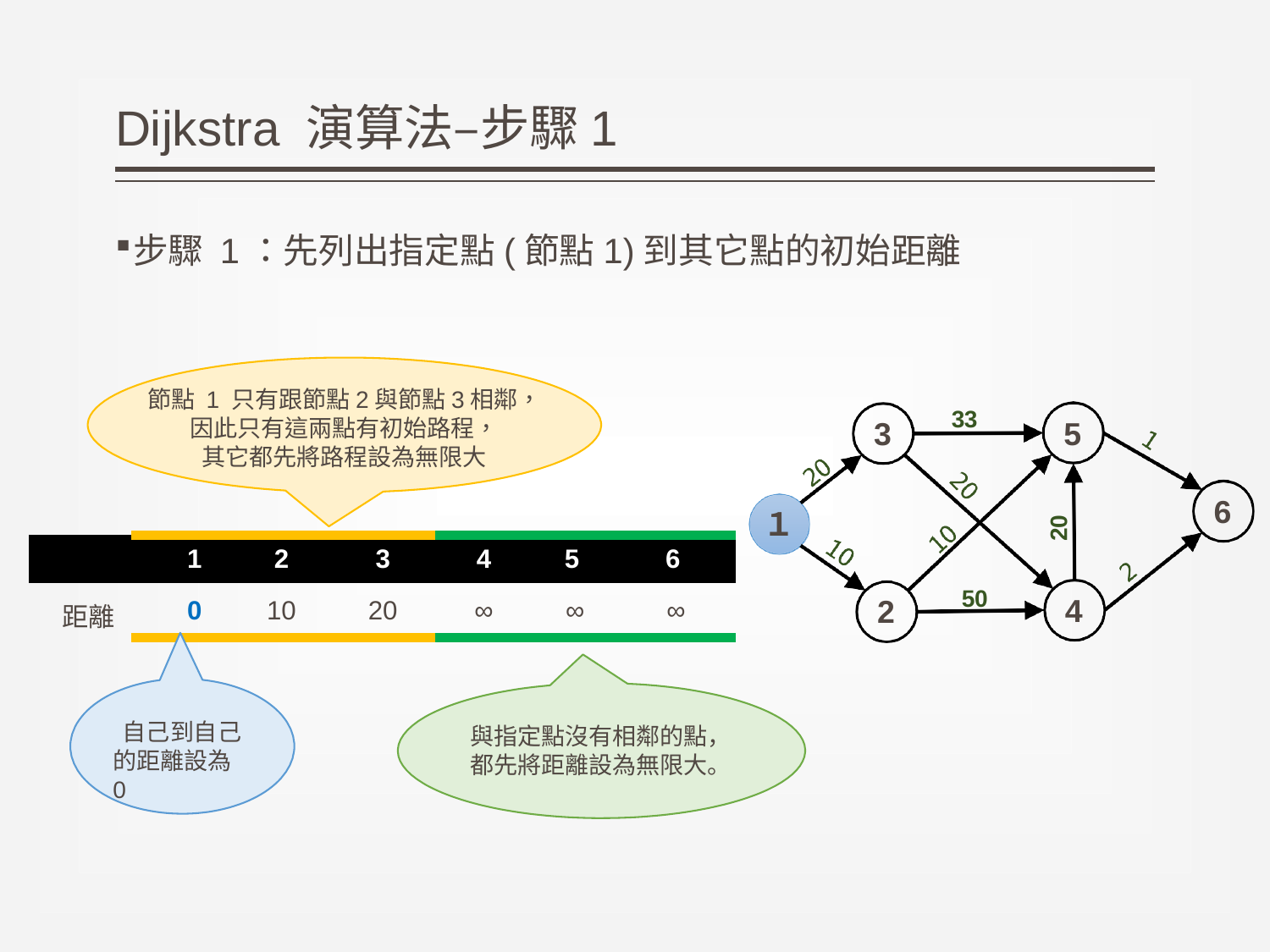

# Dijkstra 演算法–步驟1
步驟 1：先列出指定點(節點1)到其它點的初始距離

節點 1 只有跟節點2與節點3相鄰，
因此只有這兩點有初始路程，
其它都先將路程設為無限大

33
5
3
6

１
20
|  | 1 | 2 | 3 | 4 | 5 | 6 |
| --- | --- | --- | --- | --- | --- | --- |
| 距離 | 0 | 10 | 20 | ∞ | ∞ | ∞ |
50
4
2

自己到自己 的距離設為 0
與指定點沒有相鄰的點， 都先將距離設為無限大。